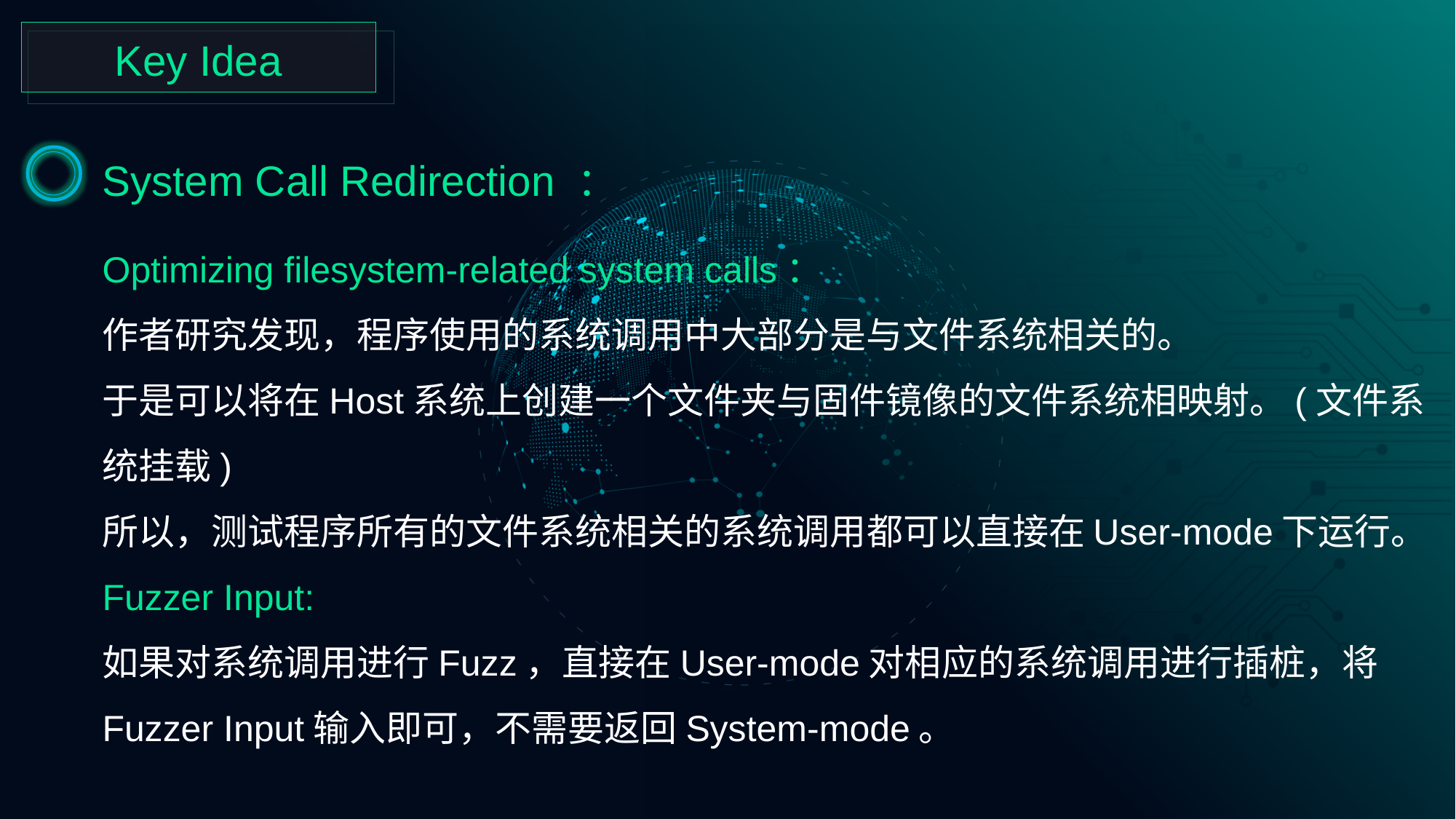

Key Idea

System Call Redirection ：
Optimizing filesystem-related system calls：
作者研究发现，程序使用的系统调用中大部分是与文件系统相关的。
于是可以将在Host系统上创建一个文件夹与固件镜像的文件系统相映射。(文件系统挂载)
所以，测试程序所有的文件系统相关的系统调用都可以直接在User-mode下运行。
Fuzzer Input:
如果对系统调用进行Fuzz，直接在User-mode对相应的系统调用进行插桩，将Fuzzer Input输入即可，不需要返回System-mode。